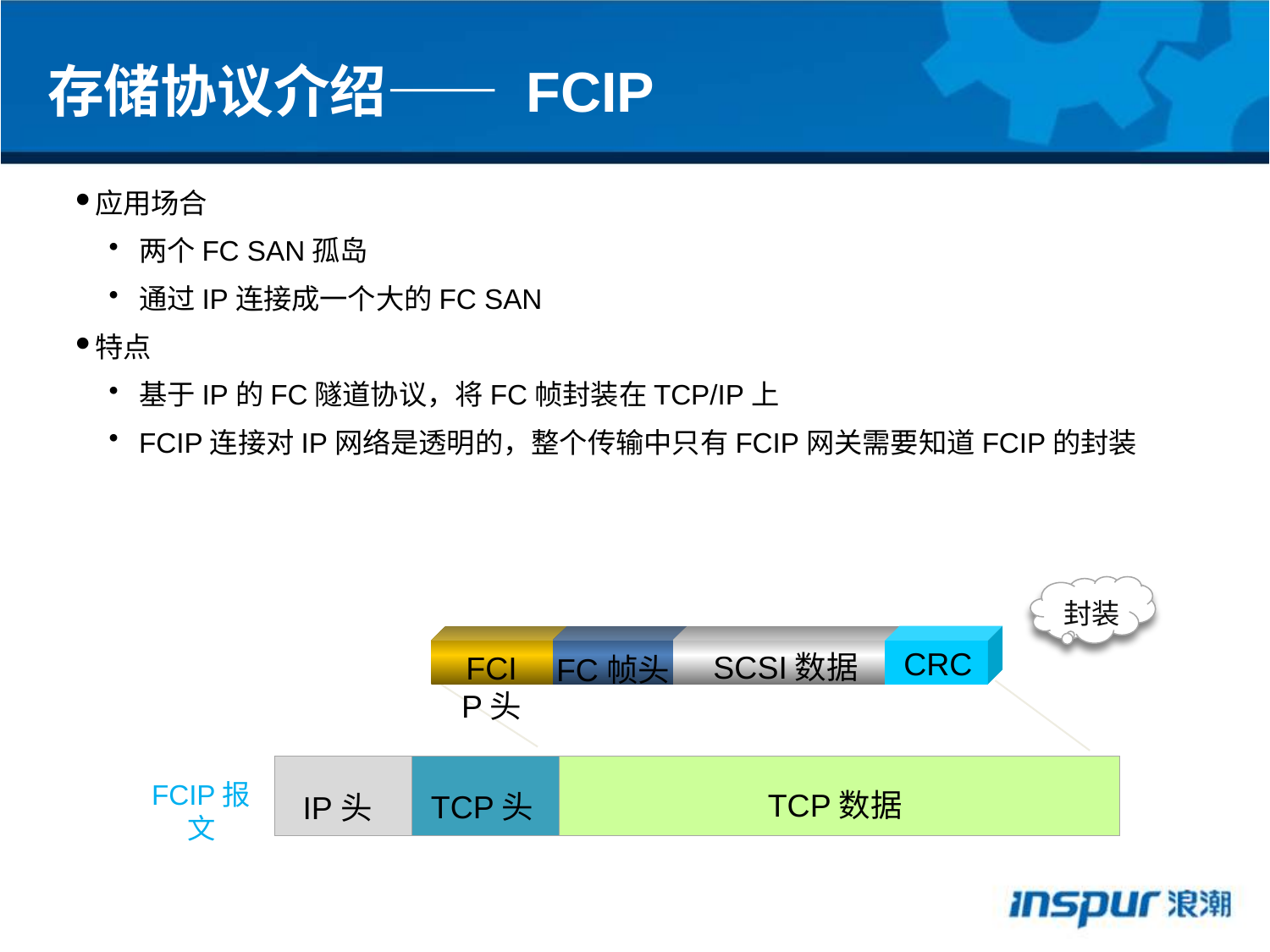

存储协议介绍—— FCIP
应用场合
两个FC SAN孤岛
通过IP连接成一个大的FC SAN
特点
基于IP的FC隧道协议，将FC帧封装在TCP/IP上
FCIP连接对IP网络是透明的，整个传输中只有FCIP网关需要知道FCIP的封装

封装

FCIP头

CRC
SCSI数据
FC帧头

TCP头

IP头

TCP数据
FCIP报文